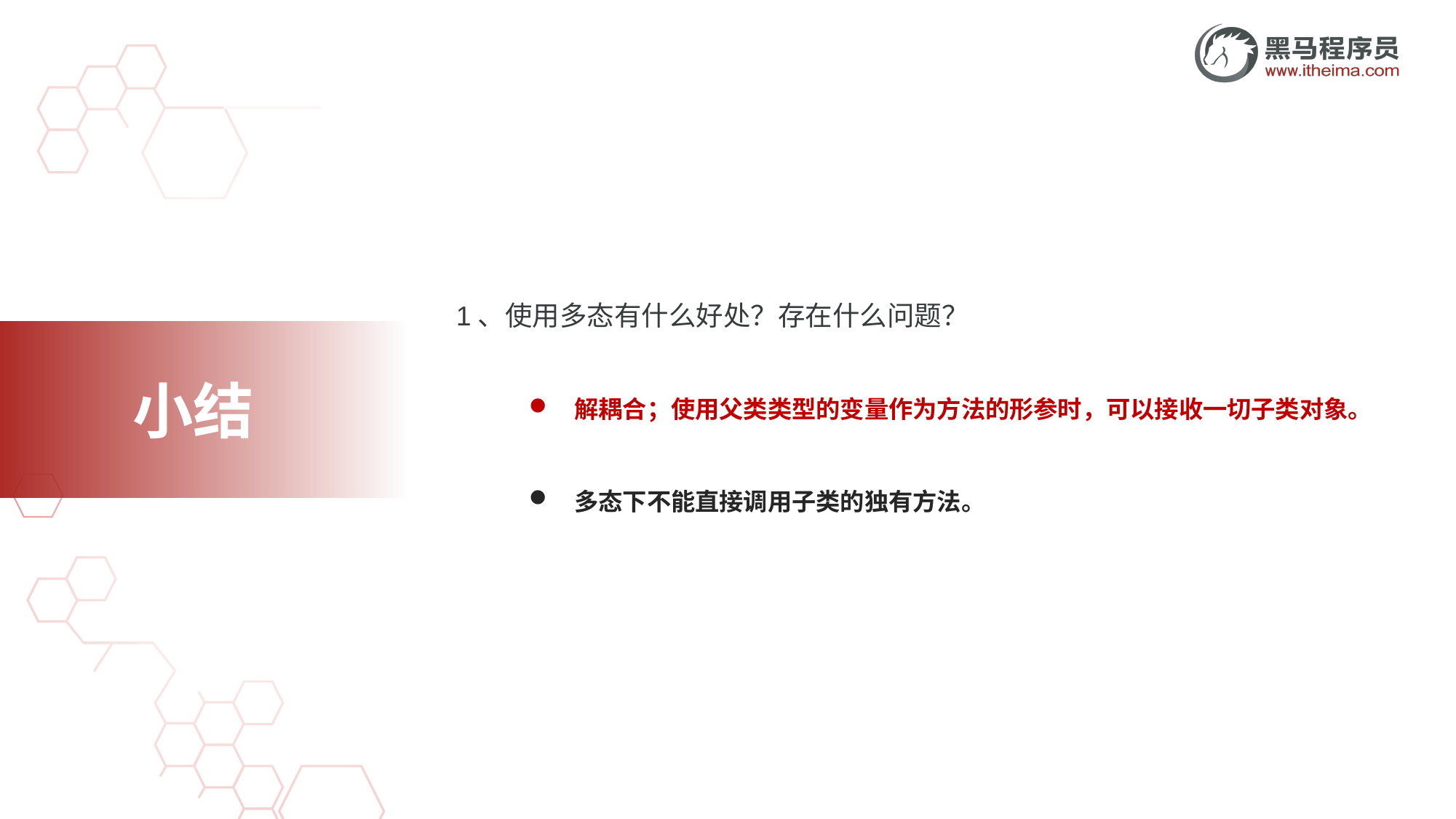

1、使用多态有什么好处？存在什么问题？
解耦合；使用父类类型的变量作为方法的形参时，可以接收一切子类对象。
多态下不能直接调用子类的独有方法。